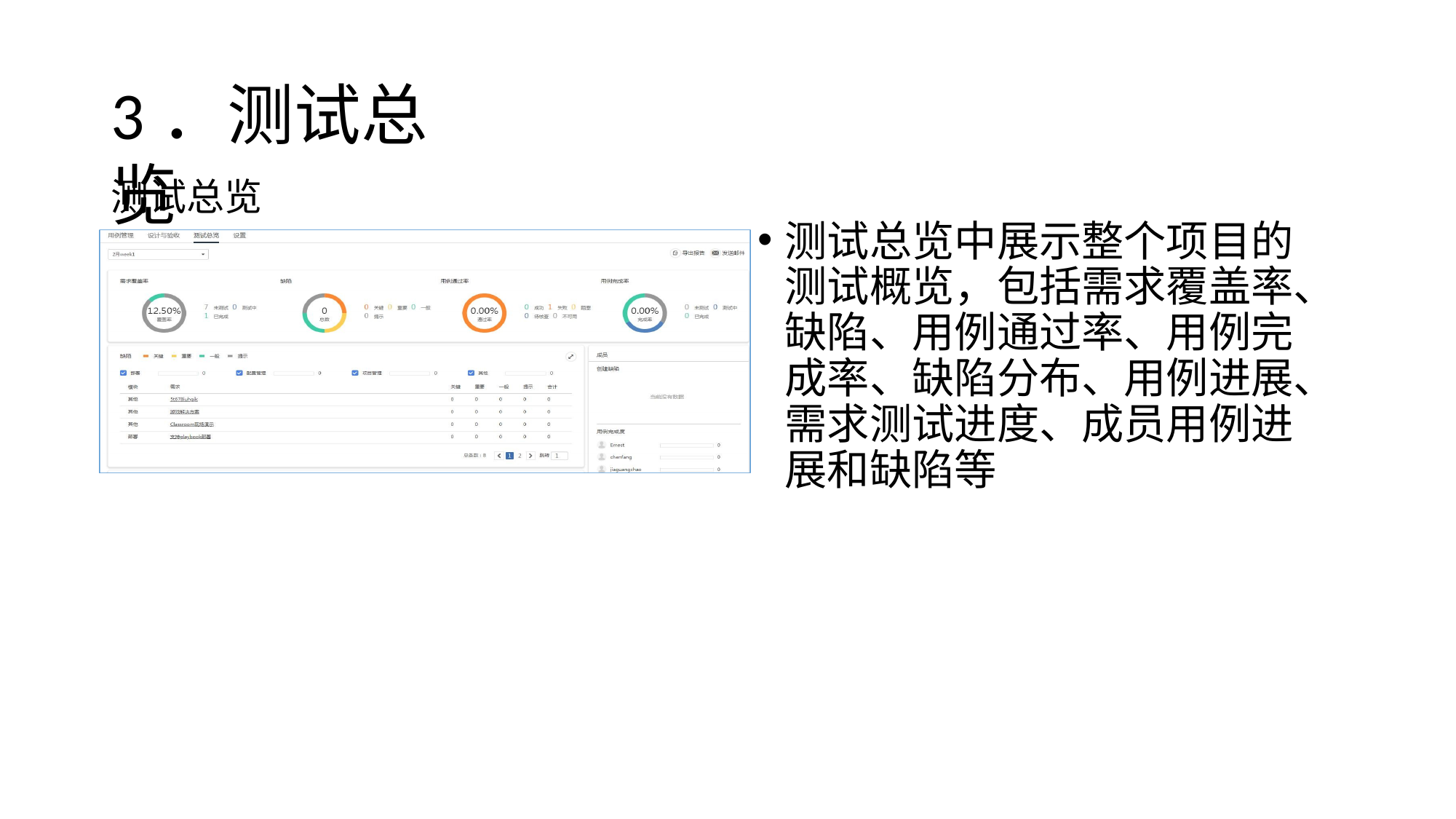

# 3．测试总览
测试总览
测试总览中展示整个项目的 测试概览，包括需求覆盖率、 缺陷、用例通过率、用例完 成率、缺陷分布、用例进展、 需求测试进度、成员用例进 展和缺陷等